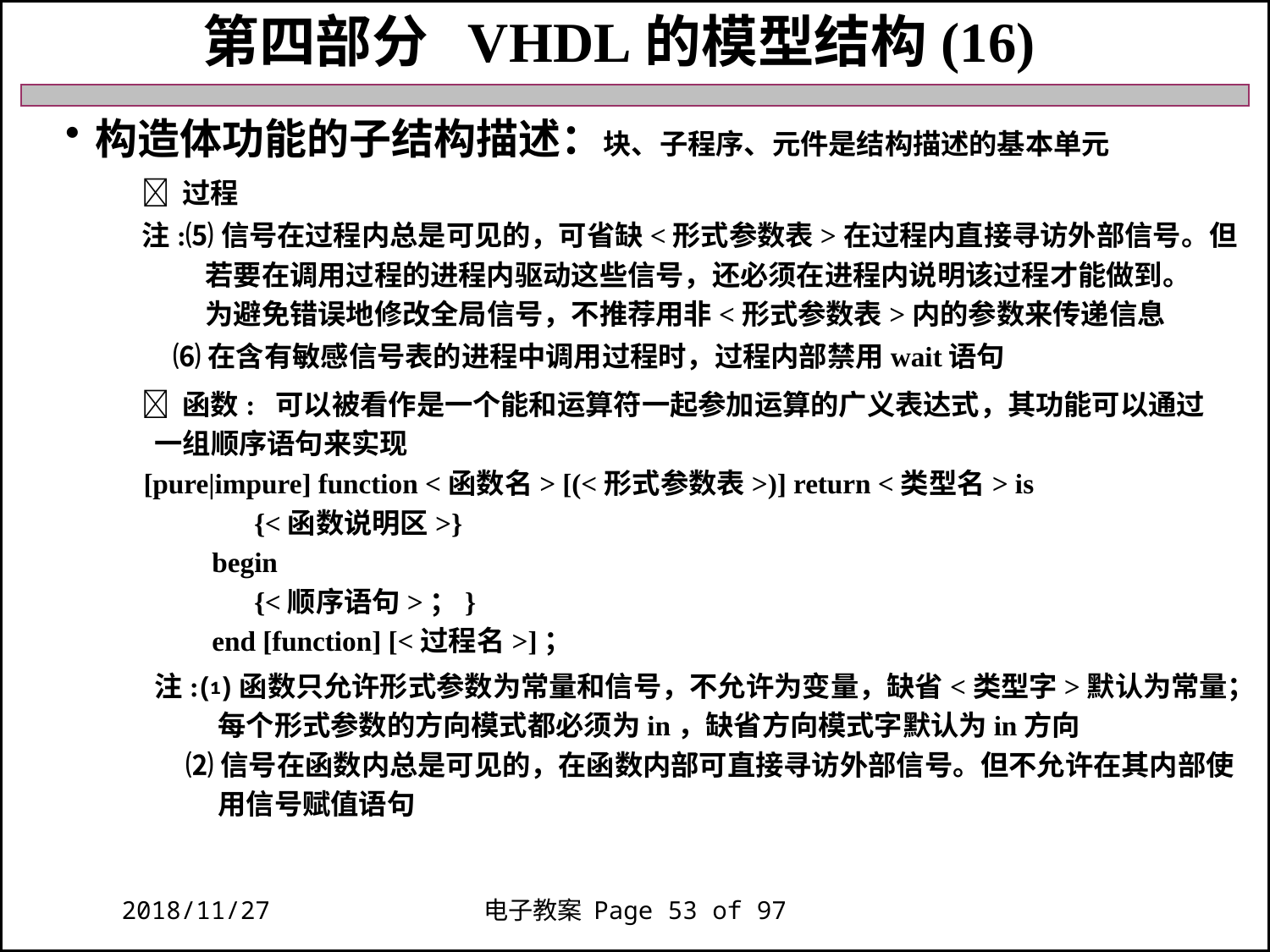

第四部分  VHDL的模型结构(16)

构造体功能的子结构描述：块、子程序、元件是结构描述的基本单元
            • 过程
           注:⑸信号在过程内总是可见的，可省缺<形式参数表>在过程内直接寻访外部信号。但
                     若要在调用过程的进程内驱动这些信号，还必须在进程内说明该过程才能做到。
                     为避免错误地修改全局信号，不推荐用非<形式参数表>内的参数来传递信息
                 ⑹在含有敏感信号表的进程中调用过程时，过程内部禁用wait语句
            • 函数:  可以被看作是一个能和运算符一起参加运算的广义表达式，其功能可以通过
             一组顺序语句来实现
          [pure|impure] function <函数名> [(<形式参数表>)] return <类型名> is
                           {<函数说明区>}
                     begin
                           {<顺序语句>；}
                     end [function] [<过程名>]；
             注:⑴函数只允许形式参数为常量和信号，不允许为变量，缺省<类型字>默认为常量；
                       每个形式参数的方向模式都必须为in，缺省方向模式字默认为in方向
                   ⑵信号在函数内总是可见的，在函数内部可直接寻访外部信号。但不允许在其内部使
                       用信号赋值语句

2018/11/27
电子教案 Page 53 of 97